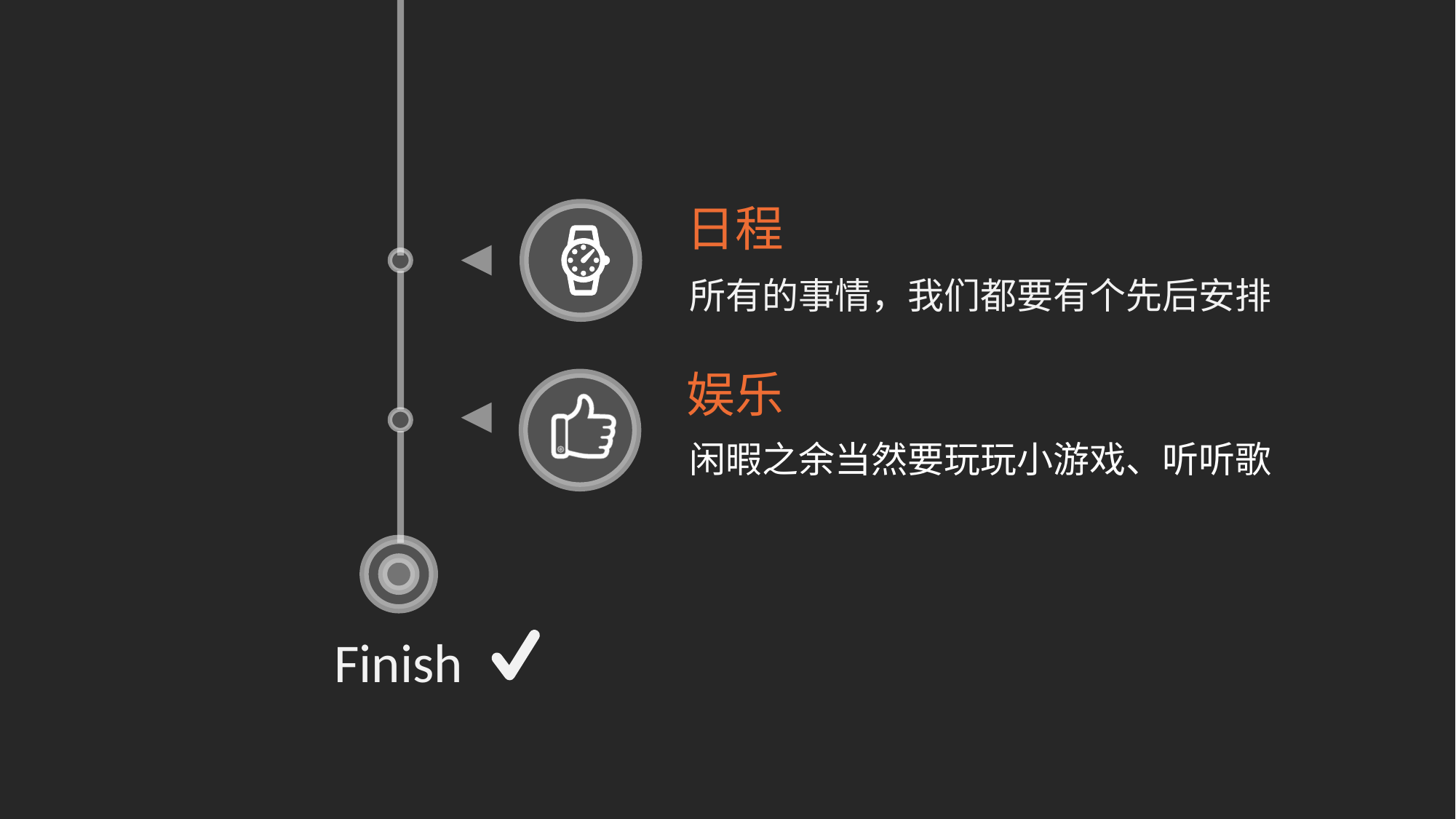

日程

所有的事情，我们都要有个先后安排

娱乐

闲暇之余当然要玩玩小游戏、听听歌

Finish